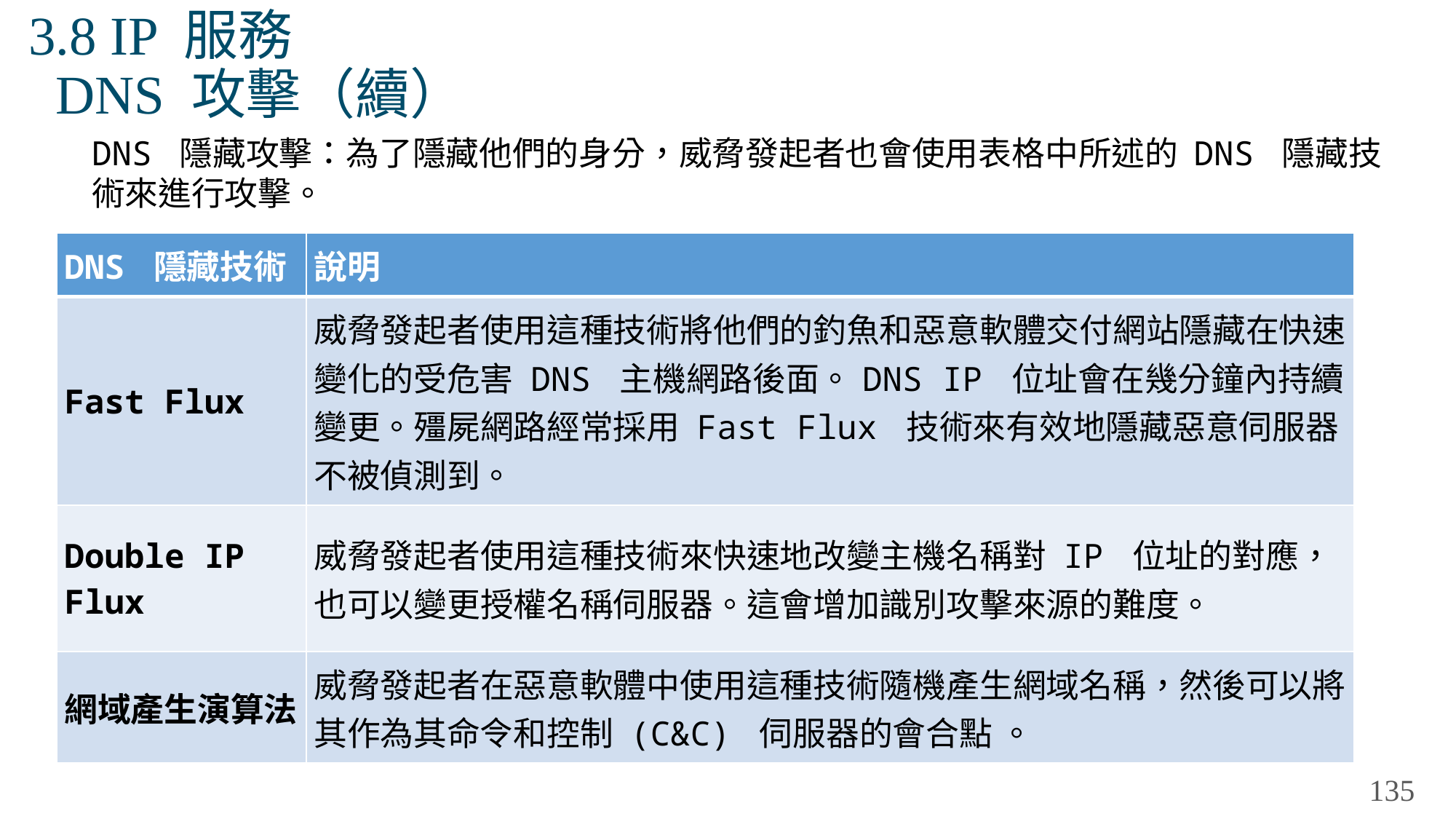

# 3.8 IP 服務 DNS 攻擊（續）
DNS 隱藏攻擊：為了隱藏他們的身分，威脅發起者也會使用表格中所述的 DNS 隱藏技術來進行攻擊。
| DNS 隱藏技術 | 說明 |
| --- | --- |
| Fast Flux | 威脅發起者使用這種技術將他們的釣魚和惡意軟體交付網站隱藏在快速變化的受危害 DNS 主機網路後面。DNS IP 位址會在幾分鐘內持續變更。殭屍網路經常採用 Fast Flux 技術來有效地隱藏惡意伺服器不被偵測到。 |
| Double IP Flux | 威脅發起者使用這種技術來快速地改變主機名稱對 IP 位址的對應，也可以變更授權名稱伺服器。這會增加識別攻擊來源的難度。 |
| 網域產生演算法 | 威脅發起者在惡意軟體中使用這種技術隨機產生網域名稱，然後可以將其作為其命令和控制 (C&C) 伺服器的會合點 。 |
135